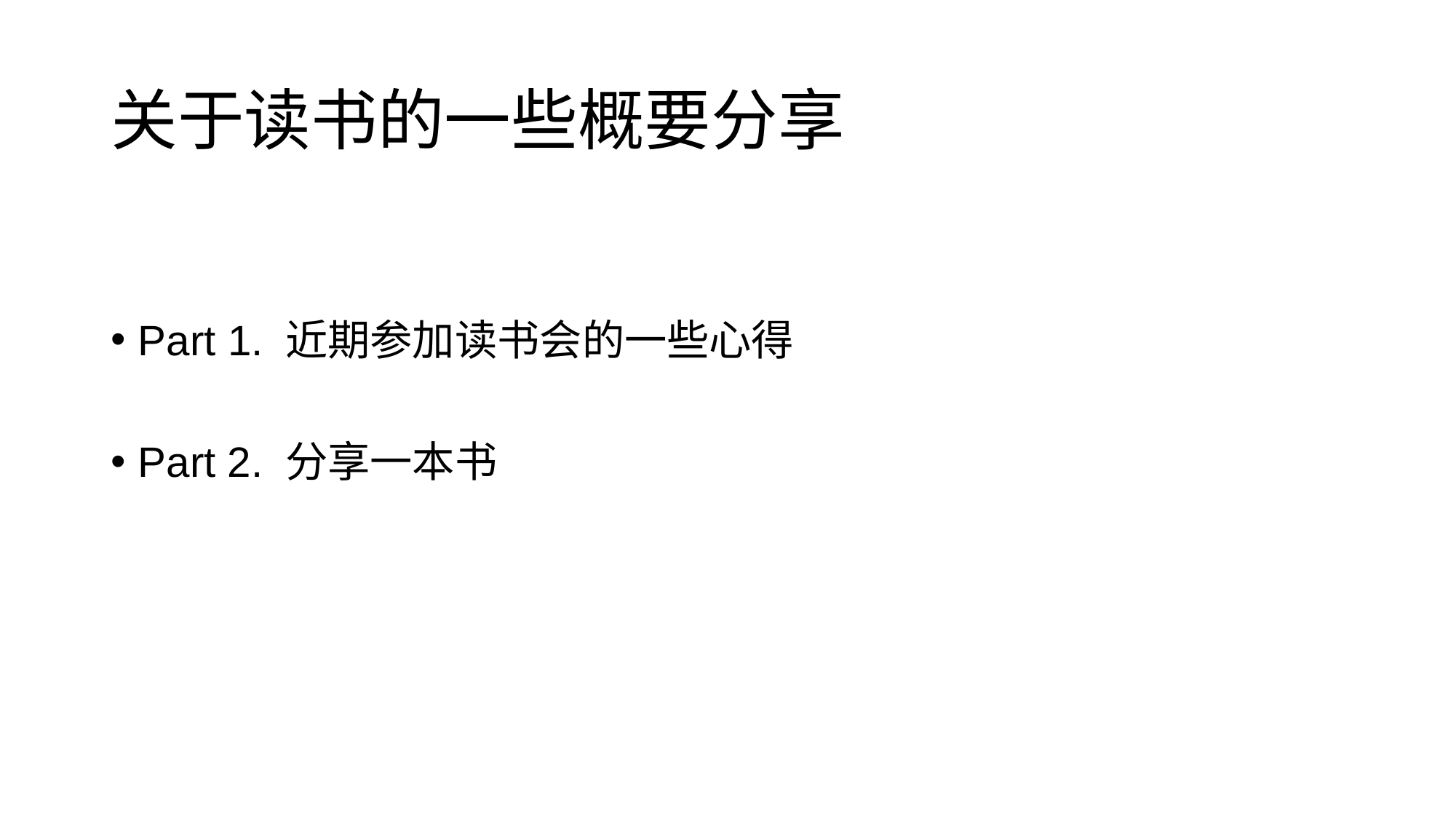

# 关于读书的一些概要分享
Part 1. 近期参加读书会的一些心得

Part 2. 分享一本书